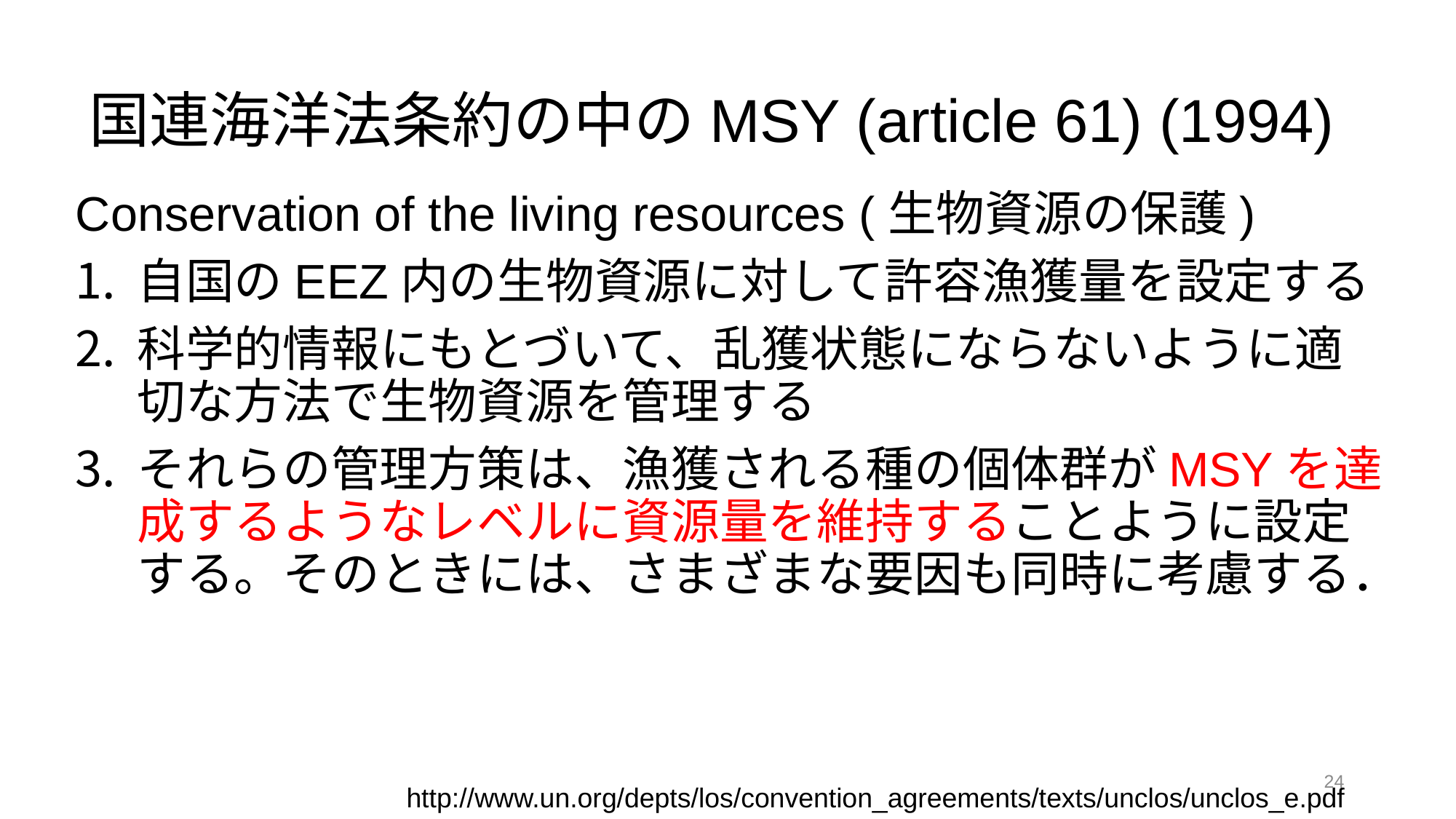

# 国連海洋法条約の中のMSY (article 61) (1994)
Conservation of the living resources (生物資源の保護)
自国のEEZ内の生物資源に対して許容漁獲量を設定する
科学的情報にもとづいて、乱獲状態にならないように適切な方法で生物資源を管理する
それらの管理方策は、漁獲される種の個体群がMSYを達成するようなレベルに資源量を維持することように設定する。そのときには、さまざまな要因も同時に考慮する．
24
http://www.un.org/depts/los/convention_agreements/texts/unclos/unclos_e.pdf